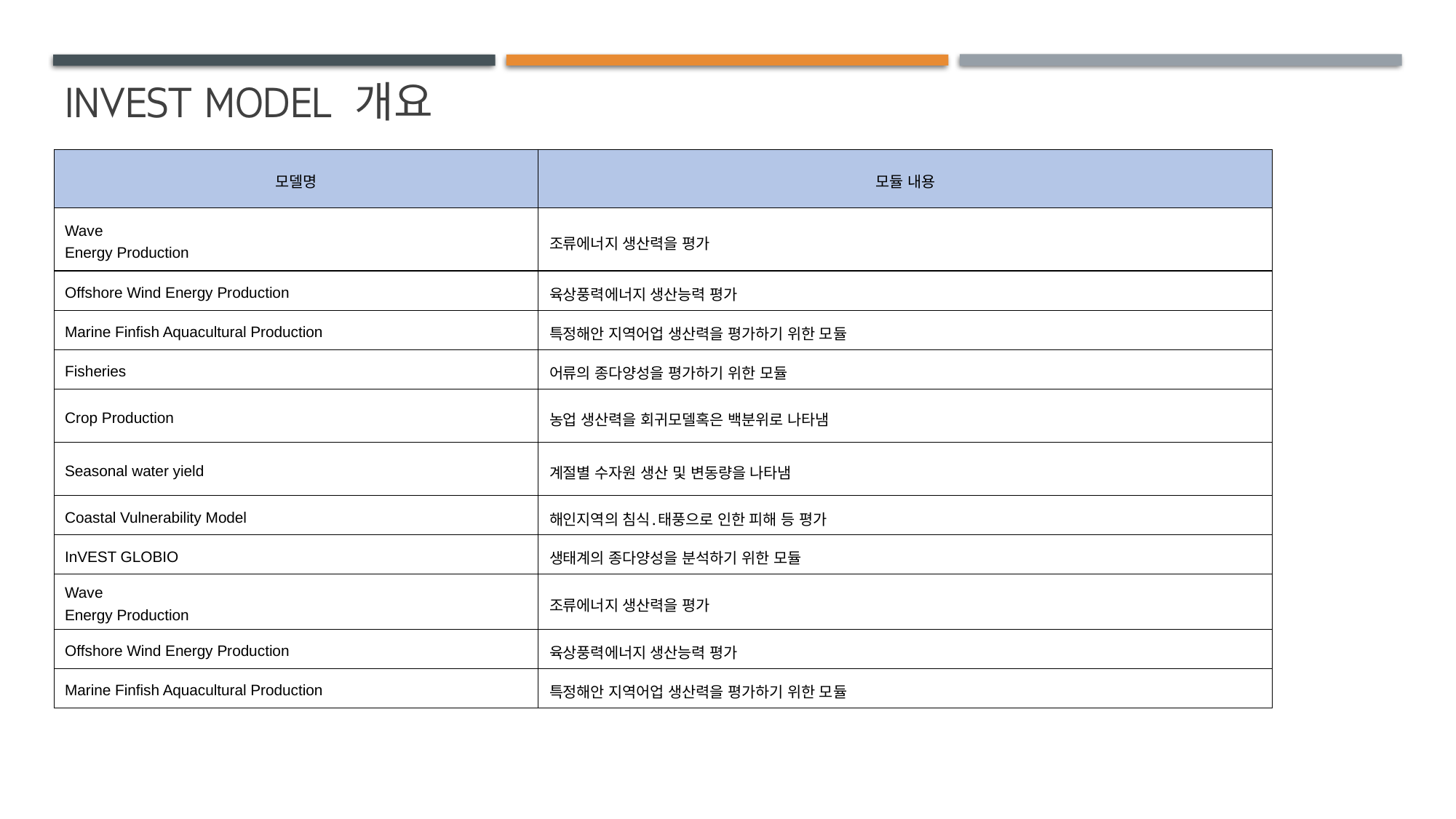

# Invest model 개요
| 모델명 | 모듈 내용 |
| --- | --- |
| Wave Energy Production | 조류에너지 생산력을 평가 |
| Offshore Wind Energy Production | 육상풍력에너지 생산능력 평가 |
| Marine Finfish Aquacultural Production | 특정해안 지역어업 생산력을 평가하기 위한 모듈 |
| Fisheries | 어류의 종다양성을 평가하기 위한 모듈 |
| Crop Production | 농업 생산력을 회귀모델혹은 백분위로 나타냄 |
| Seasonal water yield | 계절별 수자원 생산 및 변동량을 나타냄 |
| Coastal Vulnerability Model | 해인지역의 침식․태풍으로 인한 피해 등 평가 |
| InVEST GLOBIO | 생태계의 종다양성을 분석하기 위한 모듈 |
| Wave Energy Production | 조류에너지 생산력을 평가 |
| Offshore Wind Energy Production | 육상풍력에너지 생산능력 평가 |
| Marine Finfish Aquacultural Production | 특정해안 지역어업 생산력을 평가하기 위한 모듈 |